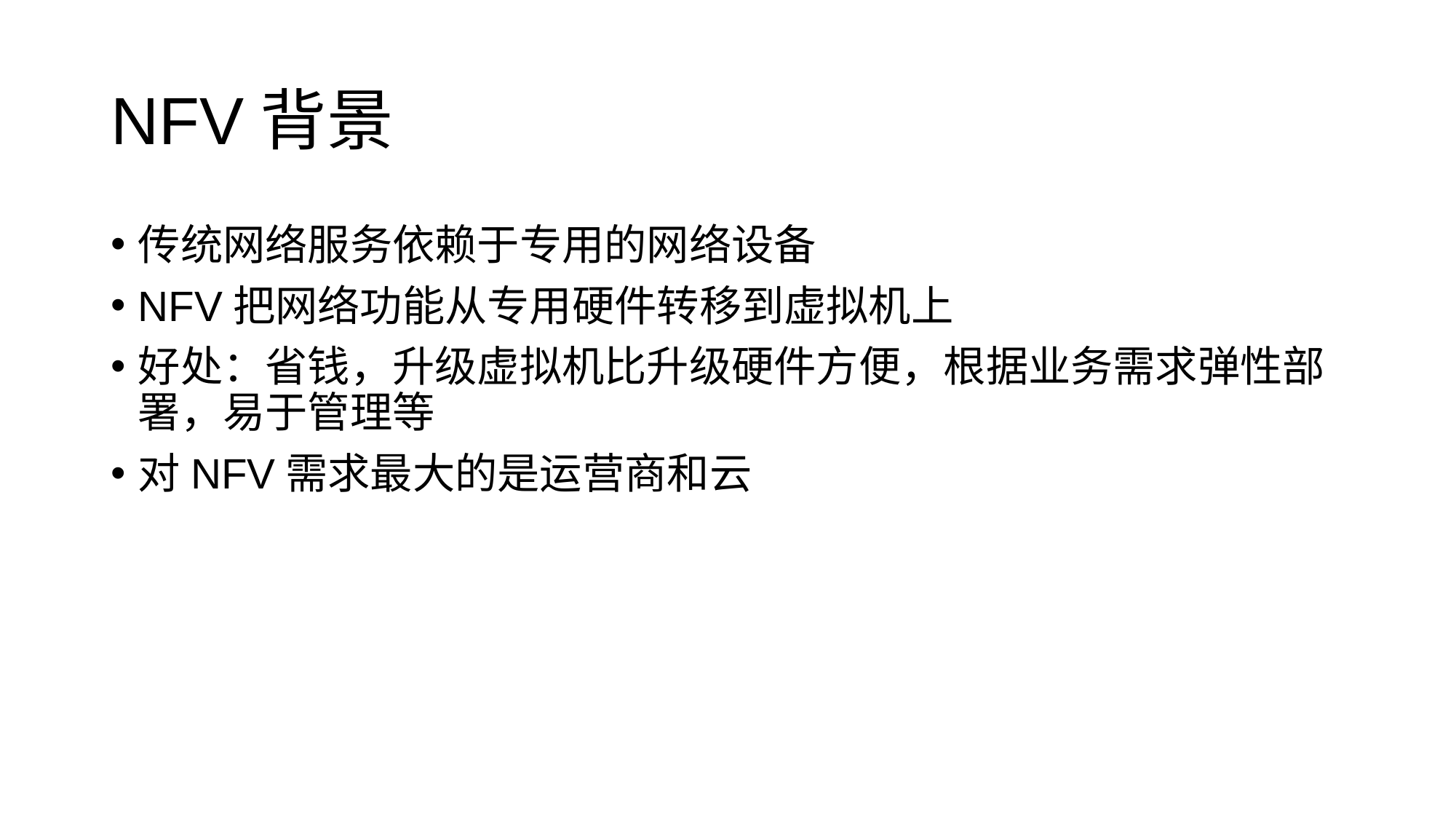

# NFV背景
传统网络服务依赖于专用的网络设备
NFV把网络功能从专用硬件转移到虚拟机上
好处：省钱，升级虚拟机比升级硬件方便，根据业务需求弹性部署，易于管理等
对NFV需求最大的是运营商和云